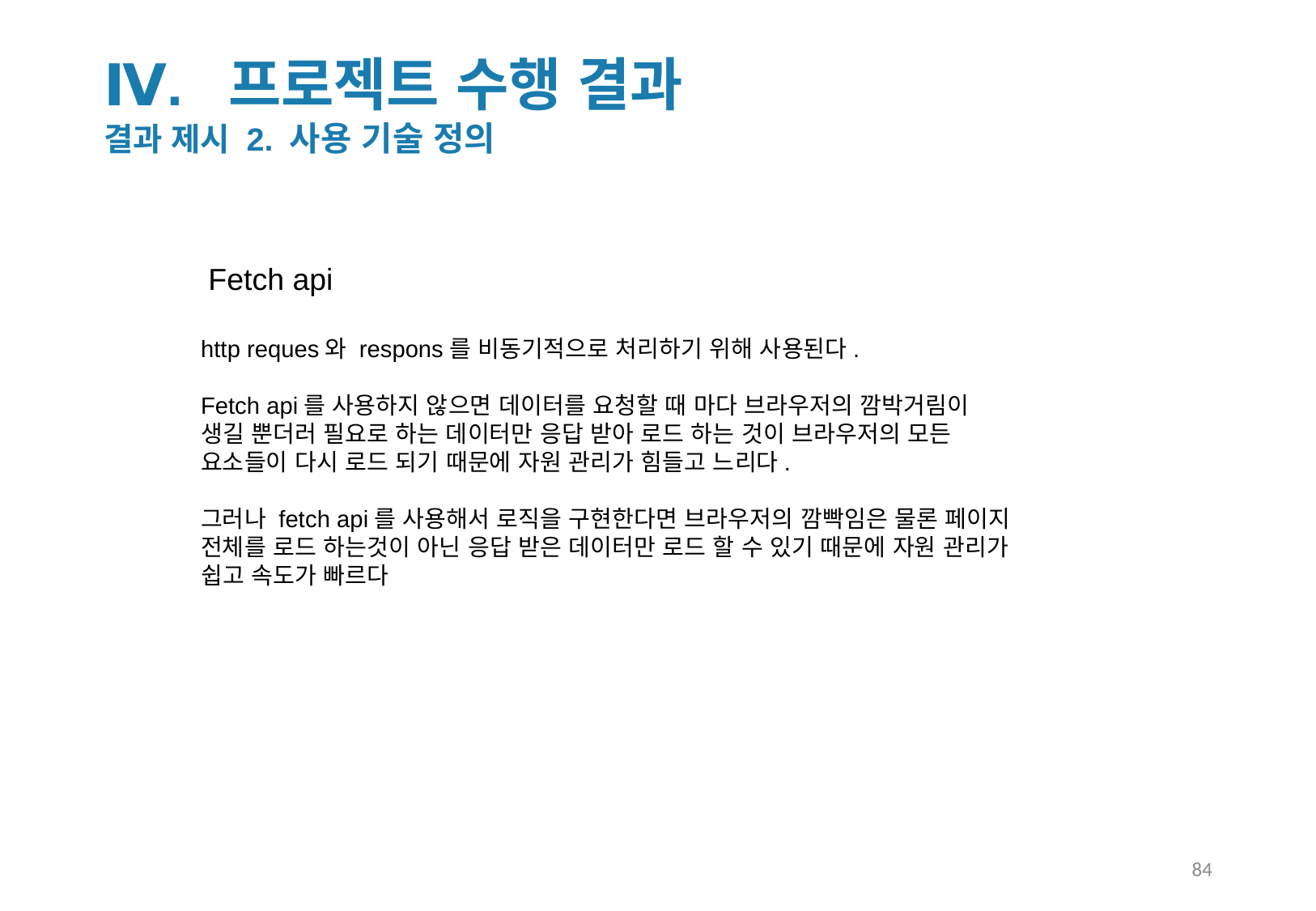

Ⅳ.  프로젝트 수행 결과
결과 제시 2. 사용 기술 정의
Fetch api
http reques와 respons를 비동기적으로 처리하기 위해 사용된다.

Fetch api를 사용하지 않으면 데이터를 요청할 때 마다 브라우저의 깜박거림이
생길 뿐더러 필요로 하는 데이터만 응답 받아 로드 하는 것이 브라우저의 모든
요소들이 다시 로드 되기 때문에 자원 관리가 힘들고 느리다.

그러나 fetch api를 사용해서 로직을 구현한다면 브라우저의 깜빡임은 물론 페이지
전체를 로드 하는것이 아닌 응답 받은 데이터만 로드 할 수 있기 때문에 자원 관리가
쉽고 속도가 빠르다

84